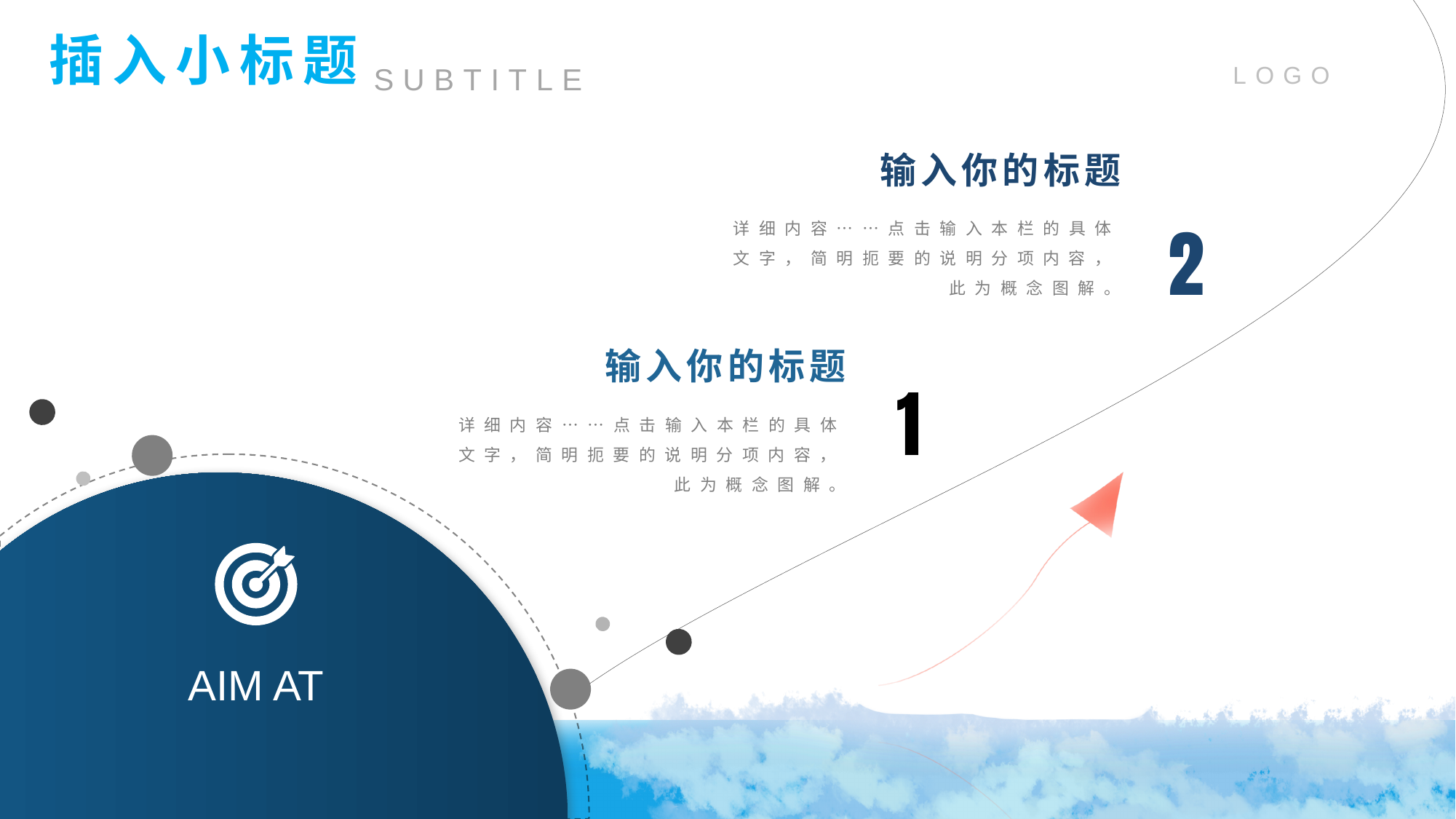

c
插入小标题
SUBTITLE
输入你的标题
详细内容……点击输入本栏的具体文字，简明扼要的说明分项内容，此为概念图解。
2
输入你的标题
1
详细内容……点击输入本栏的具体文字，简明扼要的说明分项内容，此为概念图解。

AIM AT